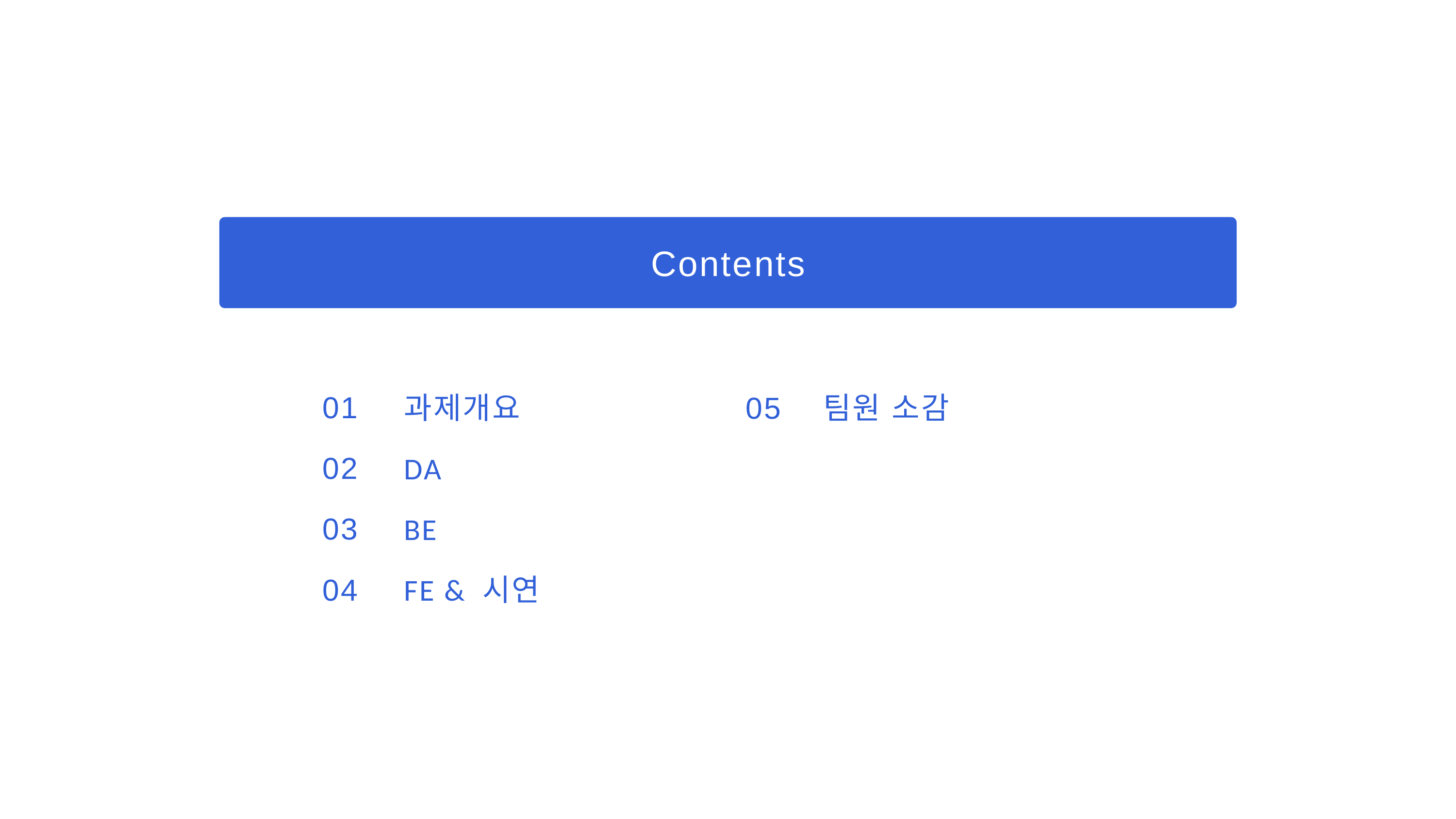

Contents
01
02
03
04
05
과제개요
DA
BE
FE & 시연
팀원 소감